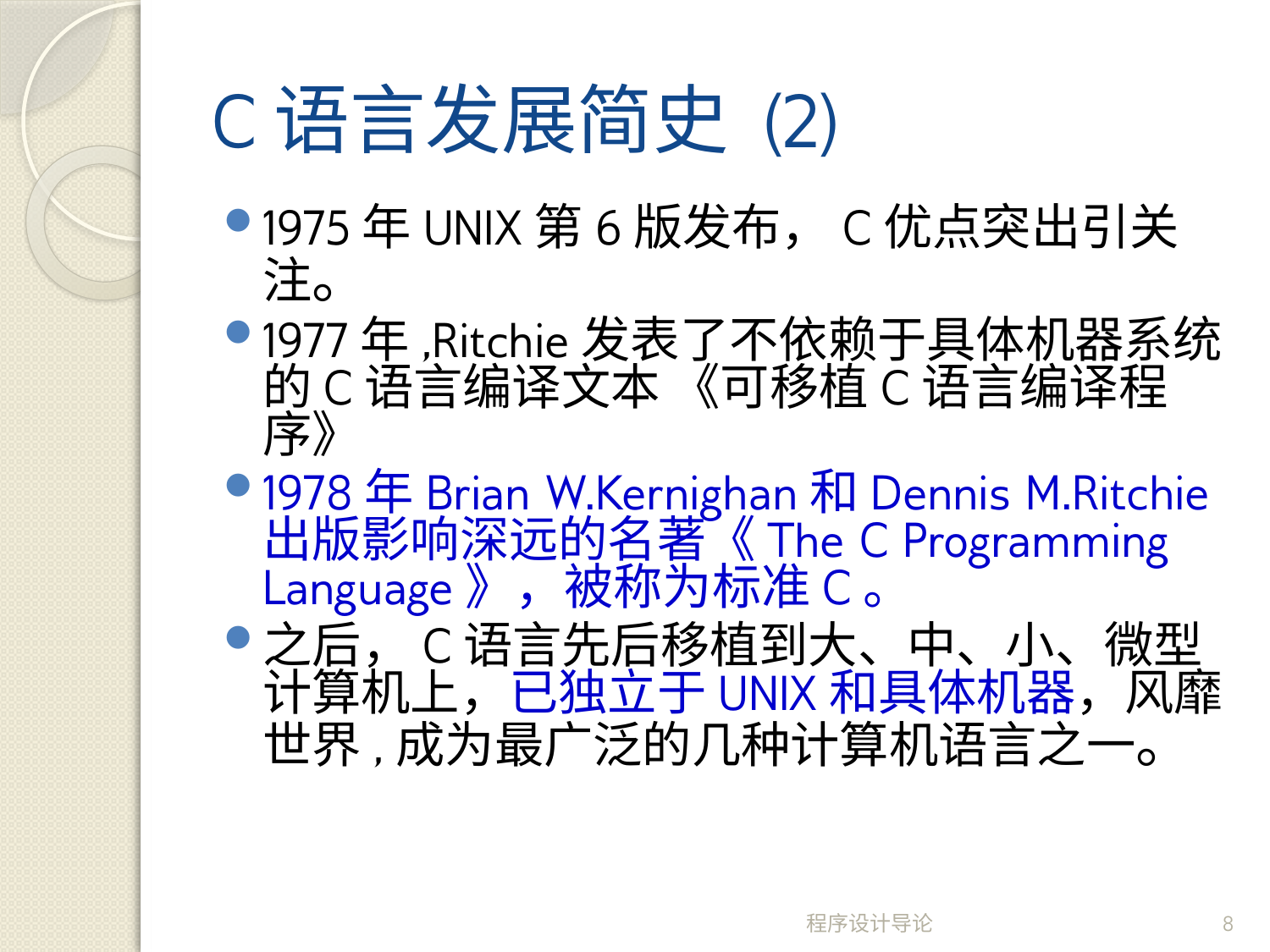

# C语言发展简史 (2)
1975年UNIX第6版发布，C优点突出引关注。
1977年,Ritchie发表了不依赖于具体机器系统的C语言编译文本 《可移植C语言编译程序》
1978年Brian W.Kernighan和Dennis M.Ritchie出版影响深远的名著《The C Programming Language》，被称为标准C。
之后，C语言先后移植到大、中、小、微型计算机上，已独立于UNIX和具体机器，风靡世界,成为最广泛的几种计算机语言之一。
程序设计导论
8